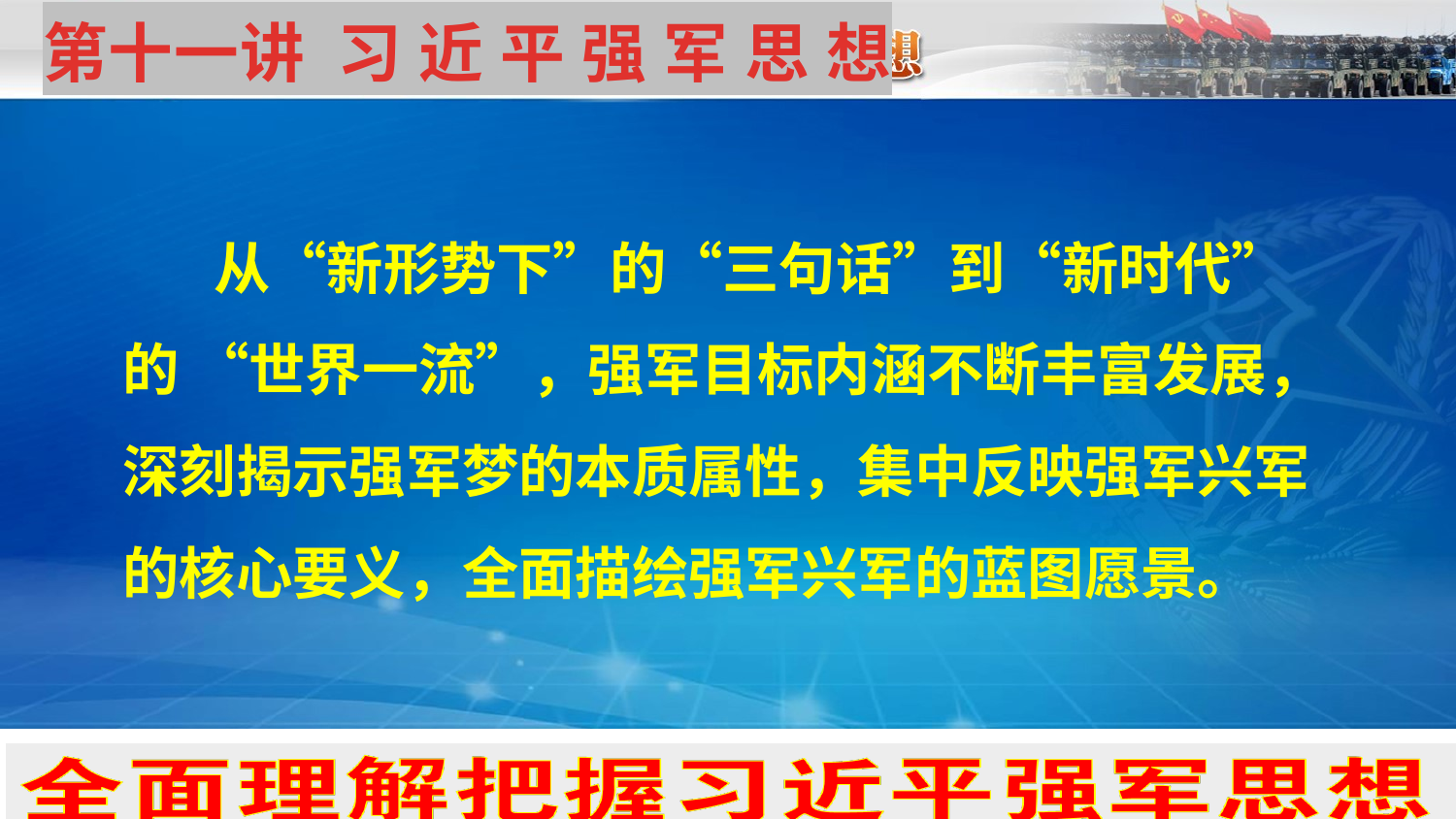

从“新形势下”的“三句话”到“新时代”的 “世界一流”，强军目标内涵不断丰富发展，深刻揭示强军梦的本质属性，集中反映强军兴军的核心要义，全面描绘强军兴军的蓝图愿景。